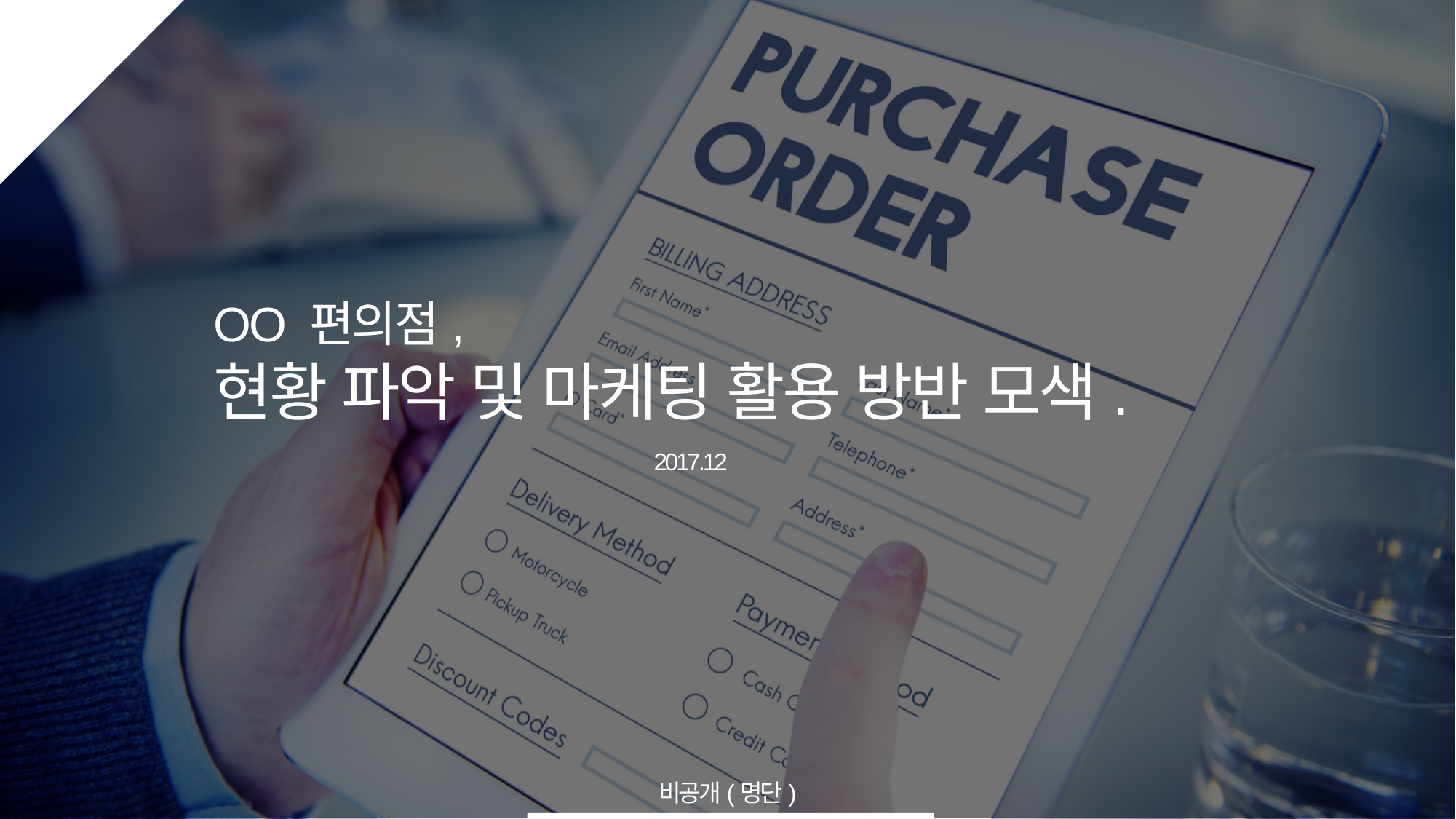

OO 편의점,
현황 파악 및 마케팅 활용 방반 모색.
2017.12
비공개(명단)